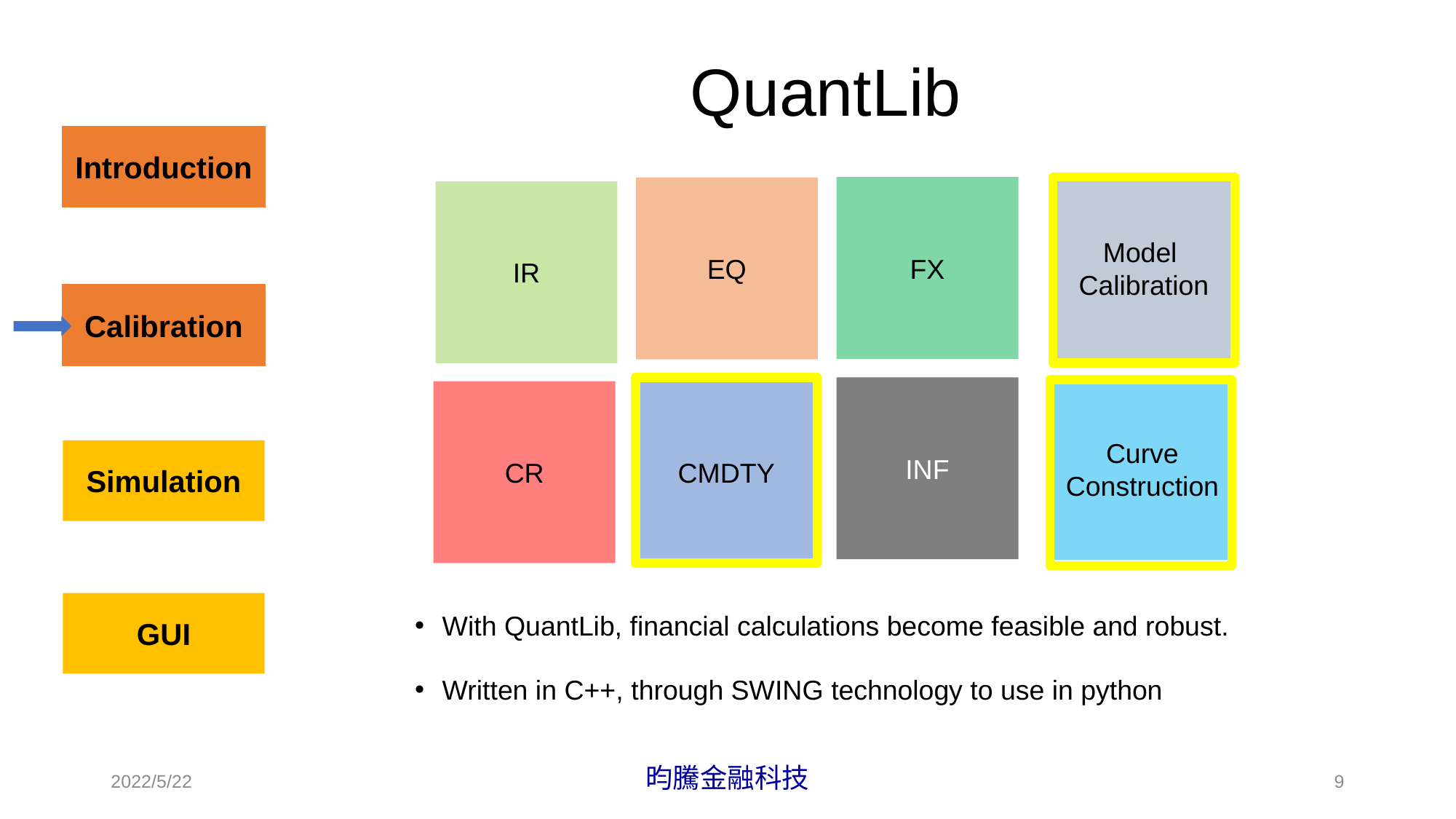

# QuantLib
Model
Calibration
FX

EQ
IR

INF
Curve
Construction

CR
CMDTY
With QuantLib, financial calculations become feasible and robust.
Written in C++, through SWING technology to use in python
2022/5/22
昀騰金融科技
9